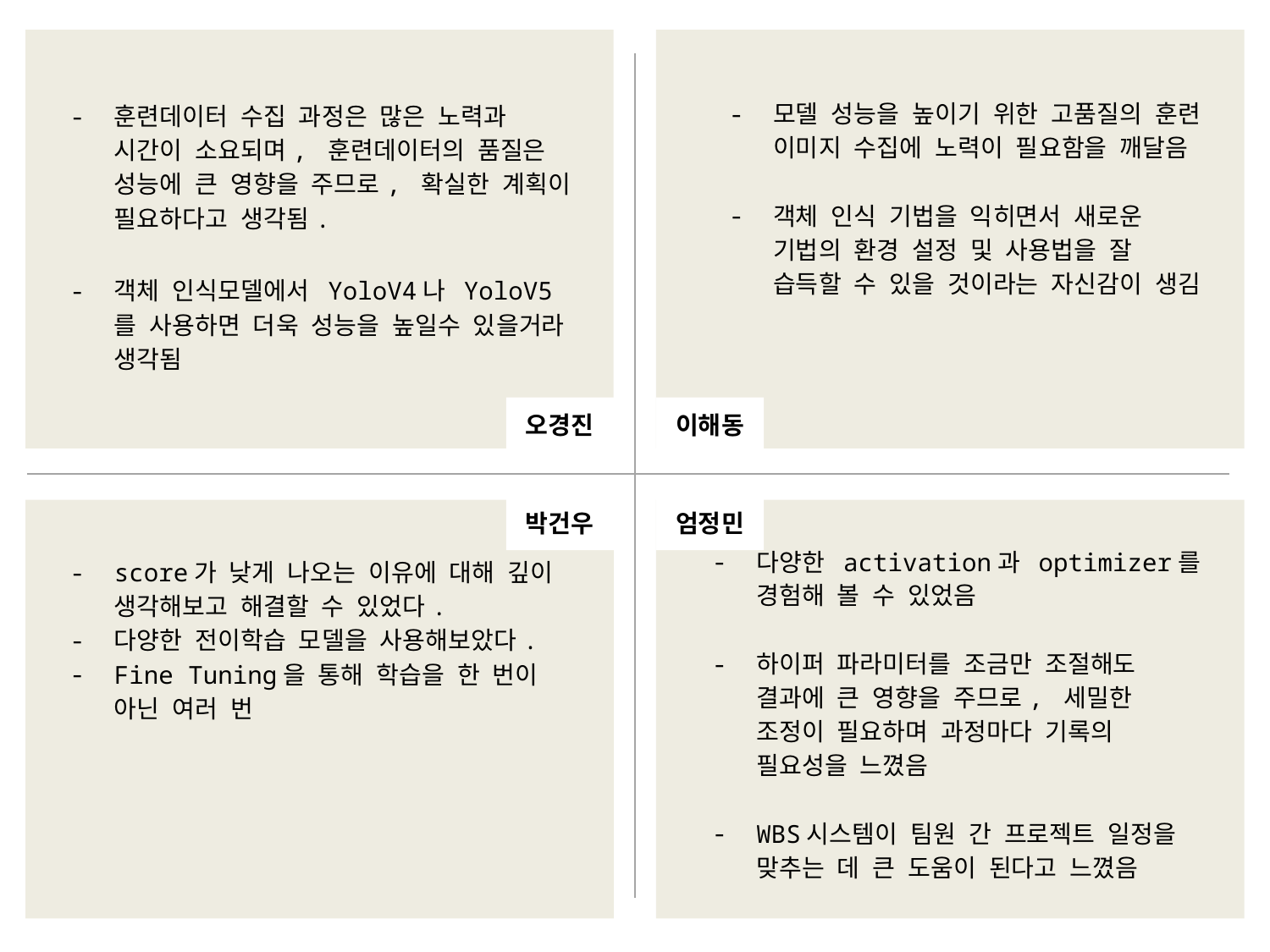

모델 성능을 높이기 위한 고품질의 훈련 이미지 수집에 노력이 필요함을 깨달음

객체 인식 기법을 익히면서 새로운 기법의 환경 설정 및 사용법을 잘 습득할 수 있을 것이라는 자신감이 생김

훈련데이터 수집 과정은 많은 노력과 시간이 소요되며, 훈련데이터의 품질은 성능에 큰 영향을 주므로, 확실한 계획이 필요하다고 생각됨.
객체 인식모델에서 YoloV4나 YoloV5를 사용하면 더욱 성능을 높일수 있을거라 생각됨
오경진
이해동
박건우
엄정민

다양한 activation과 optimizer를 경험해 볼 수 있었음

하이퍼 파라미터를 조금만 조절해도 결과에 큰 영향을 주므로, 세밀한 조정이 필요하며 과정마다 기록의  필요성을 느꼈음

WBS시스템이 팀원 간 프로젝트 일정을 맞추는 데 큰 도움이 된다고 느꼈음
score가 낮게 나오는 이유에 대해 깊이 생각해보고 해결할 수 있었다.
다양한 전이학습 모델을 사용해보았다.
Fine Tuning을 통해 학습을 한 번이 아닌 여러 번